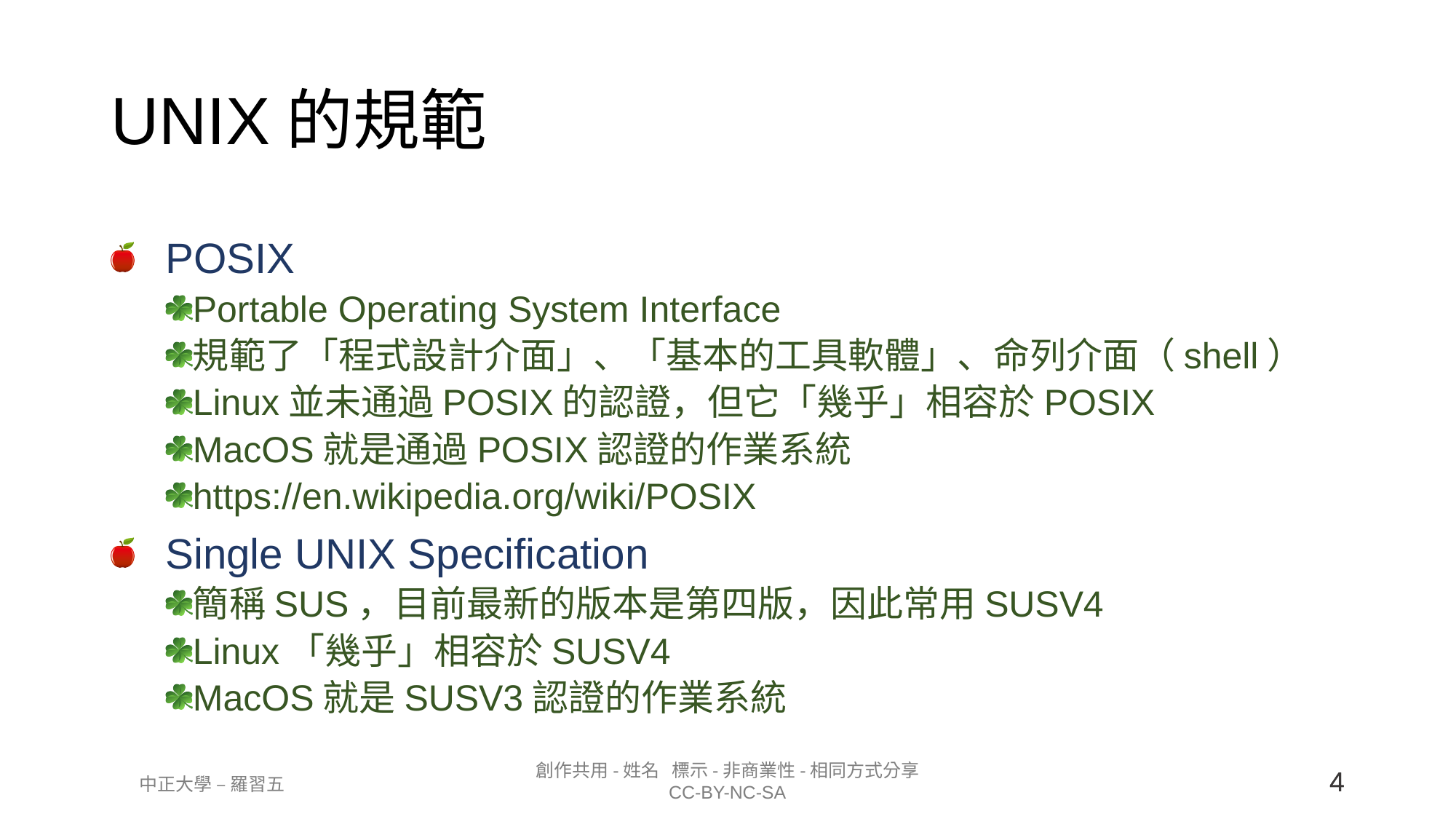

# UNIX的規範
POSIX
Portable Operating System Interface
規範了「程式設計介面」、「基本的工具軟體」、命列介面（shell）
Linux並未通過POSIX的認證，但它「幾乎」相容於POSIX
MacOS就是通過POSIX認證的作業系統
https://en.wikipedia.org/wiki/POSIX
Single UNIX Specification
簡稱SUS，目前最新的版本是第四版，因此常用SUSV4
Linux「幾乎」相容於SUSV4
MacOS就是SUSV3認證的作業系統